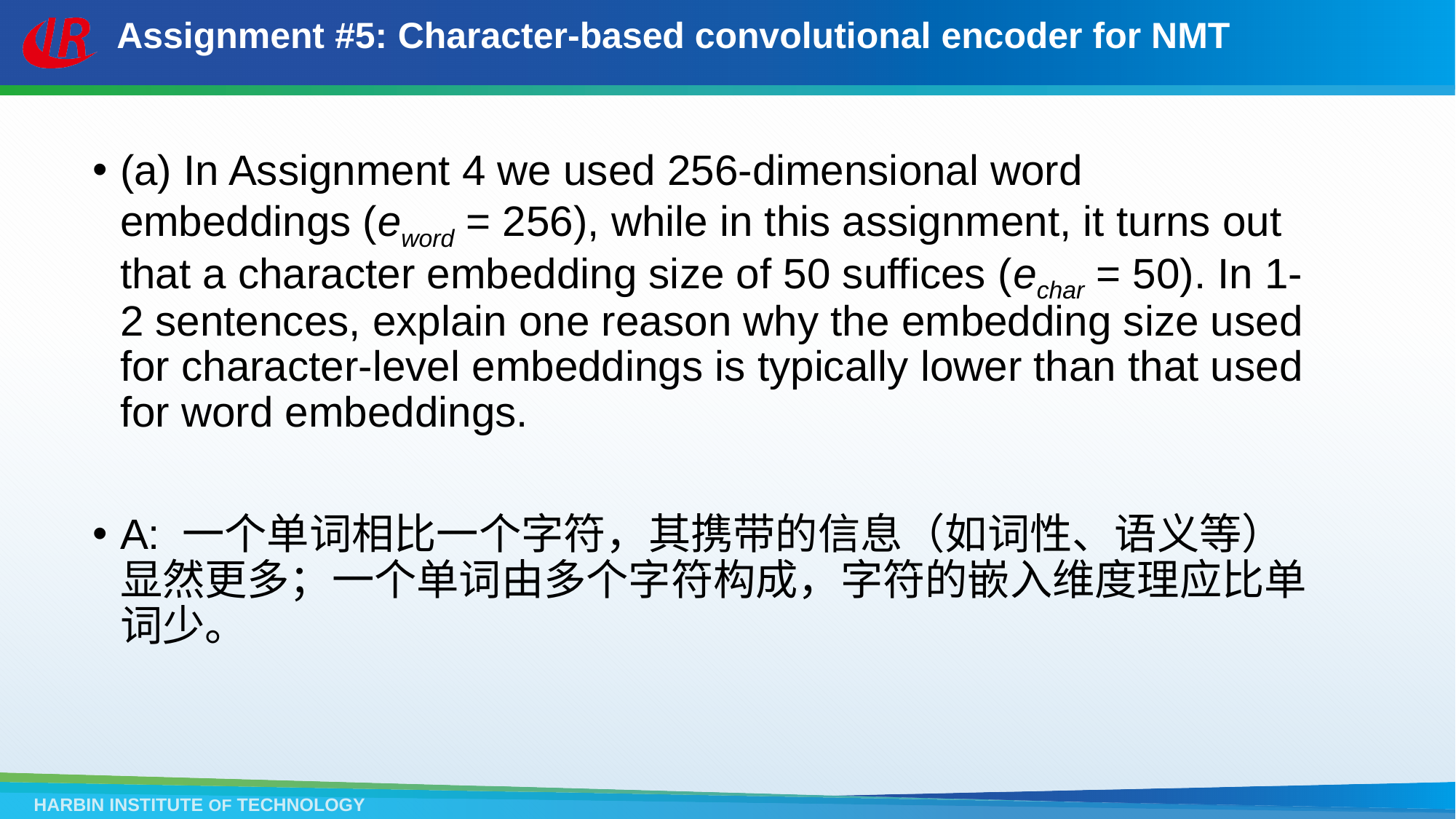

# Assignment #5: Character-based convolutional encoder for NMT
(a) In Assignment 4 we used 256-dimensional word embeddings (eword = 256), while in this assignment, it turns out that a character embedding size of 50 suffices (echar = 50). In 1-2 sentences, explain one reason why the embedding size used for character-level embeddings is typically lower than that used for word embeddings.

A: 一个单词相比一个字符，其携带的信息（如词性、语义等）显然更多；一个单词由多个字符构成，字符的嵌入维度理应比单词少。
37
HARBIN INSTITUTE OF TECHNOLOGY